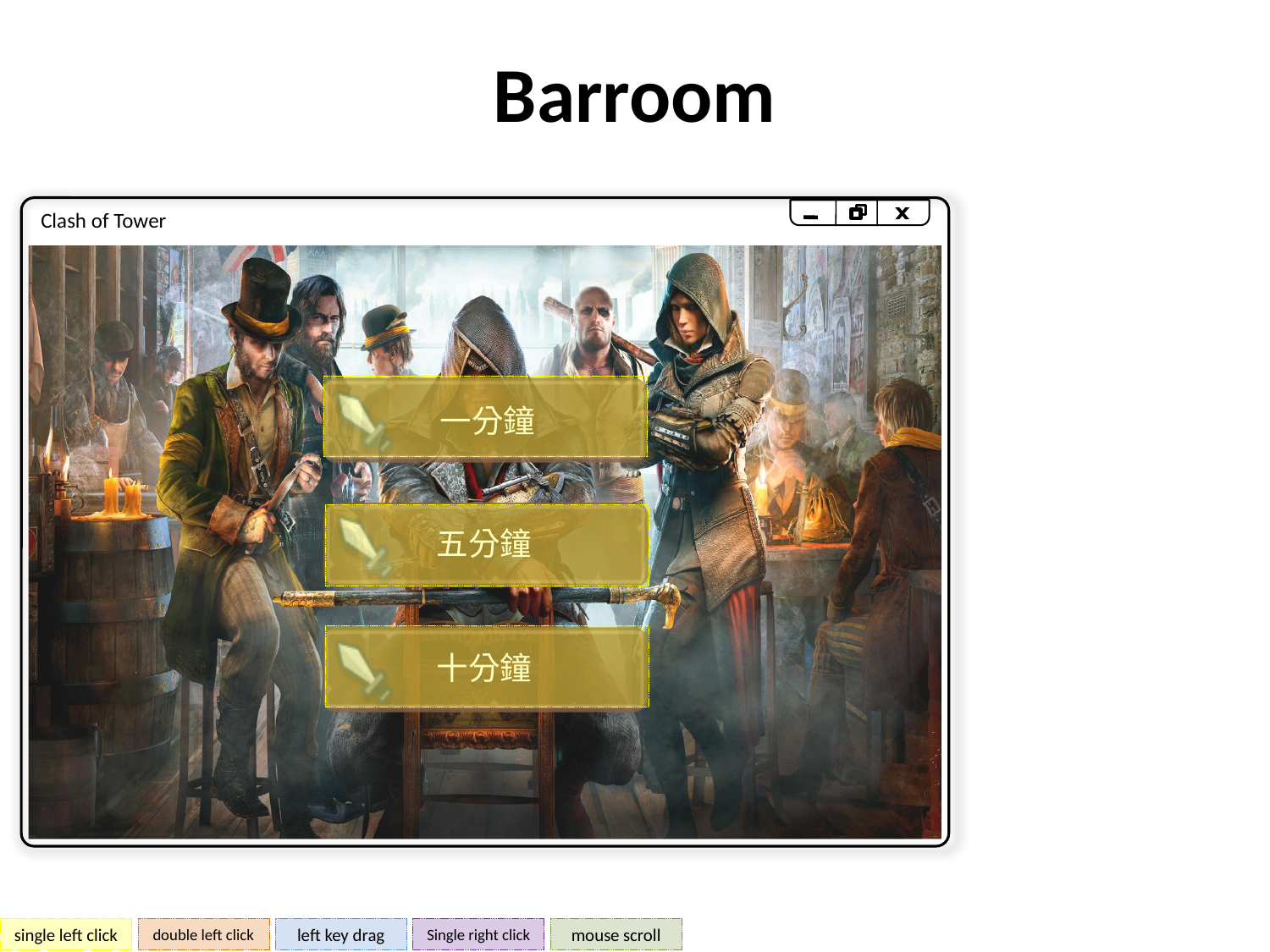

Barroom

Clash of Tower

一分鐘

五分鐘

十分鐘
single left click
double left click
left key drag
Single right click
mouse scroll